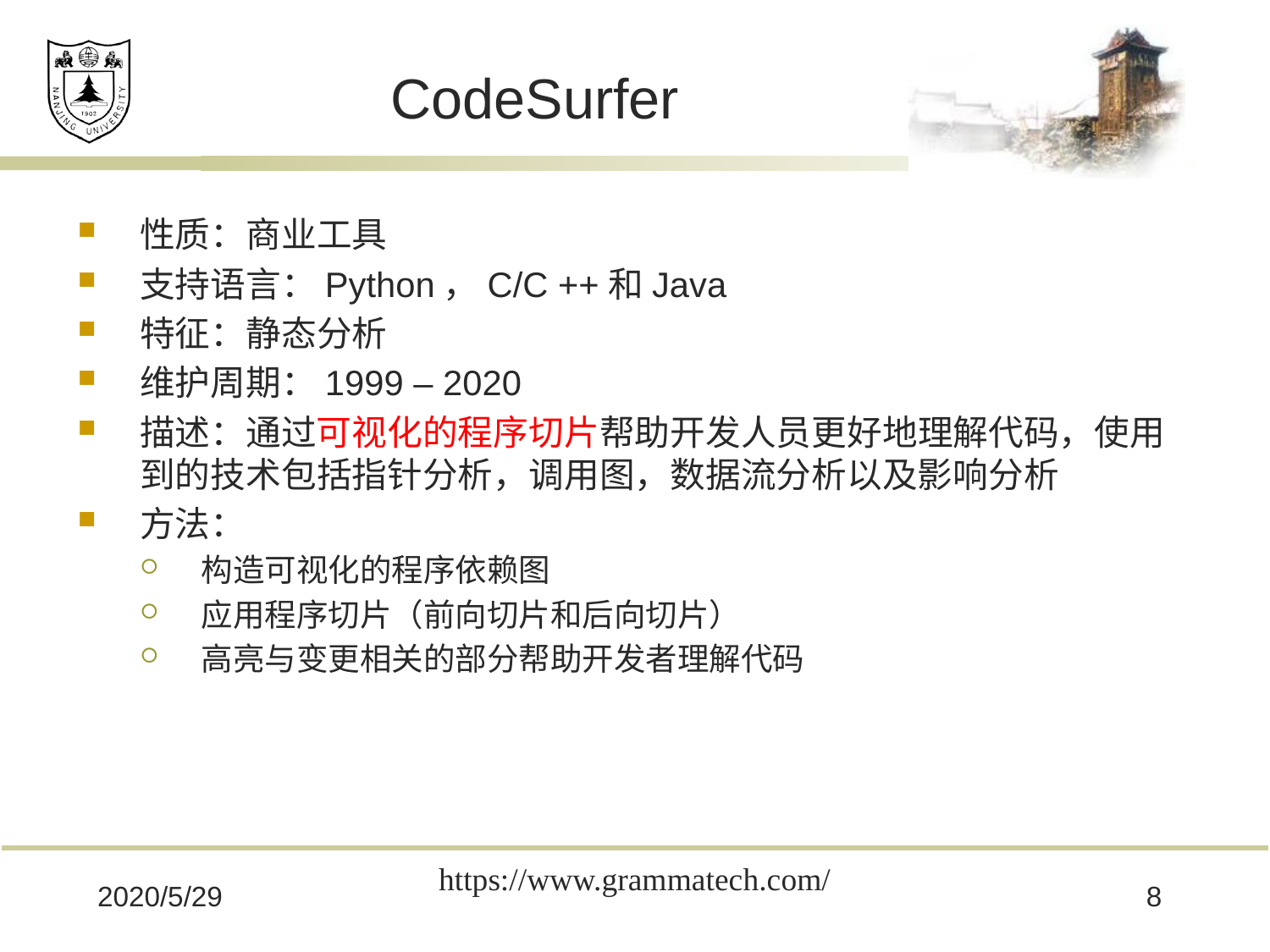

# CodeSurfer
性质：商业工具
支持语言：Python，C/C ++和Java
特征：静态分析
维护周期：1999 – 2020
描述：通过可视化的程序切片帮助开发人员更好地理解代码，使用到的技术包括指针分析，调用图，数据流分析以及影响分析
方法：
构造可视化的程序依赖图
应用程序切片（前向切片和后向切片）
高亮与变更相关的部分帮助开发者理解代码
https://www.grammatech.com/
2020/5/29
8